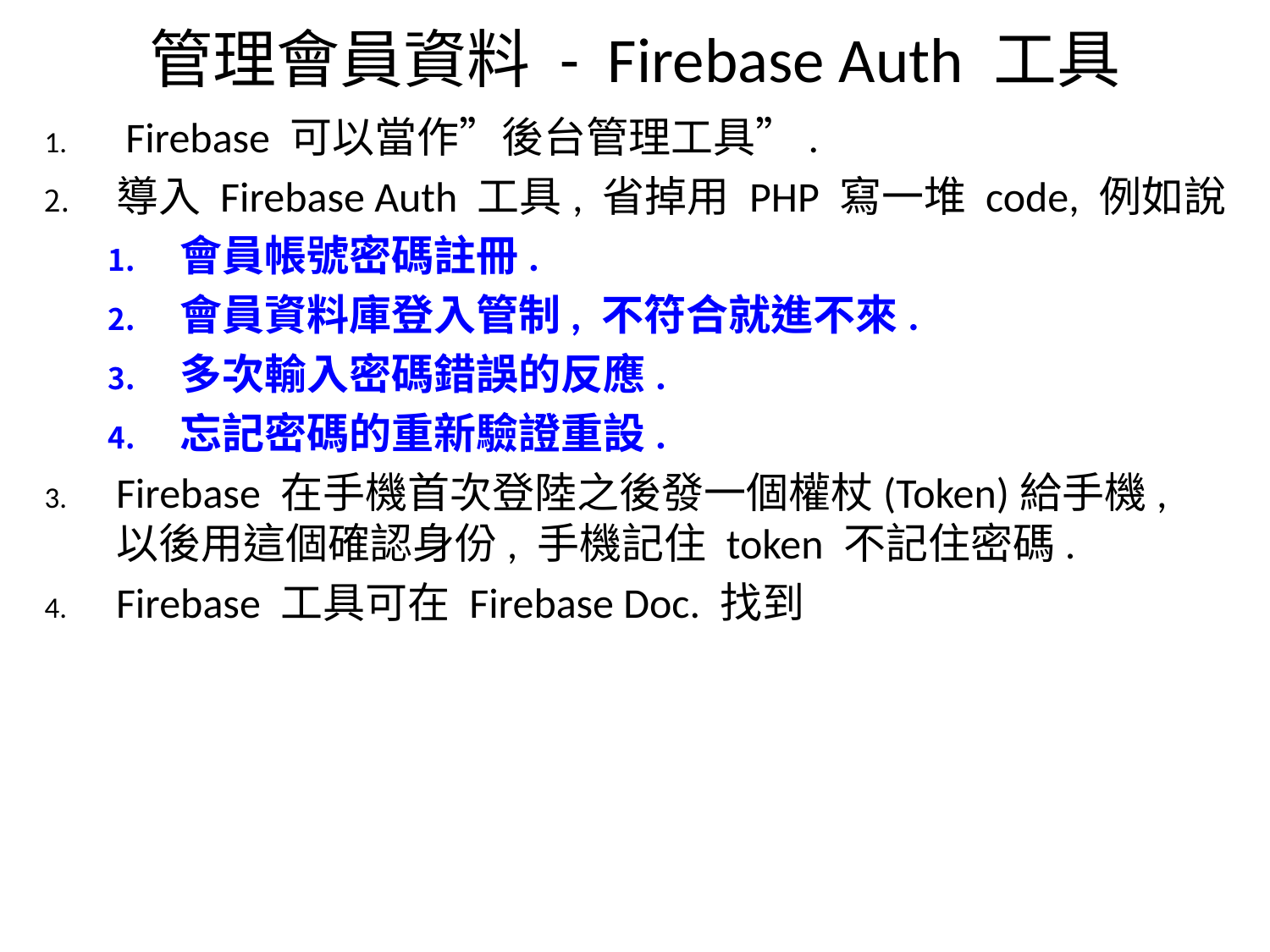

# 管理會員資料 -  Firebase Auth 工具
 Firebase 可以當作”後台管理工具”.
導入 Firebase Auth 工具, 省掉用 PHP 寫一堆 code, 例如說
會員帳號密碼註冊.
會員資料庫登入管制, 不符合就進不來.
多次輸入密碼錯誤的反應.
忘記密碼的重新驗證重設.
Firebase 在手機首次登陸之後發一個權杖(Token)給手機, 以後用這個確認身份, 手機記住 token 不記住密碼.
Firebase 工具可在 Firebase Doc. 找到